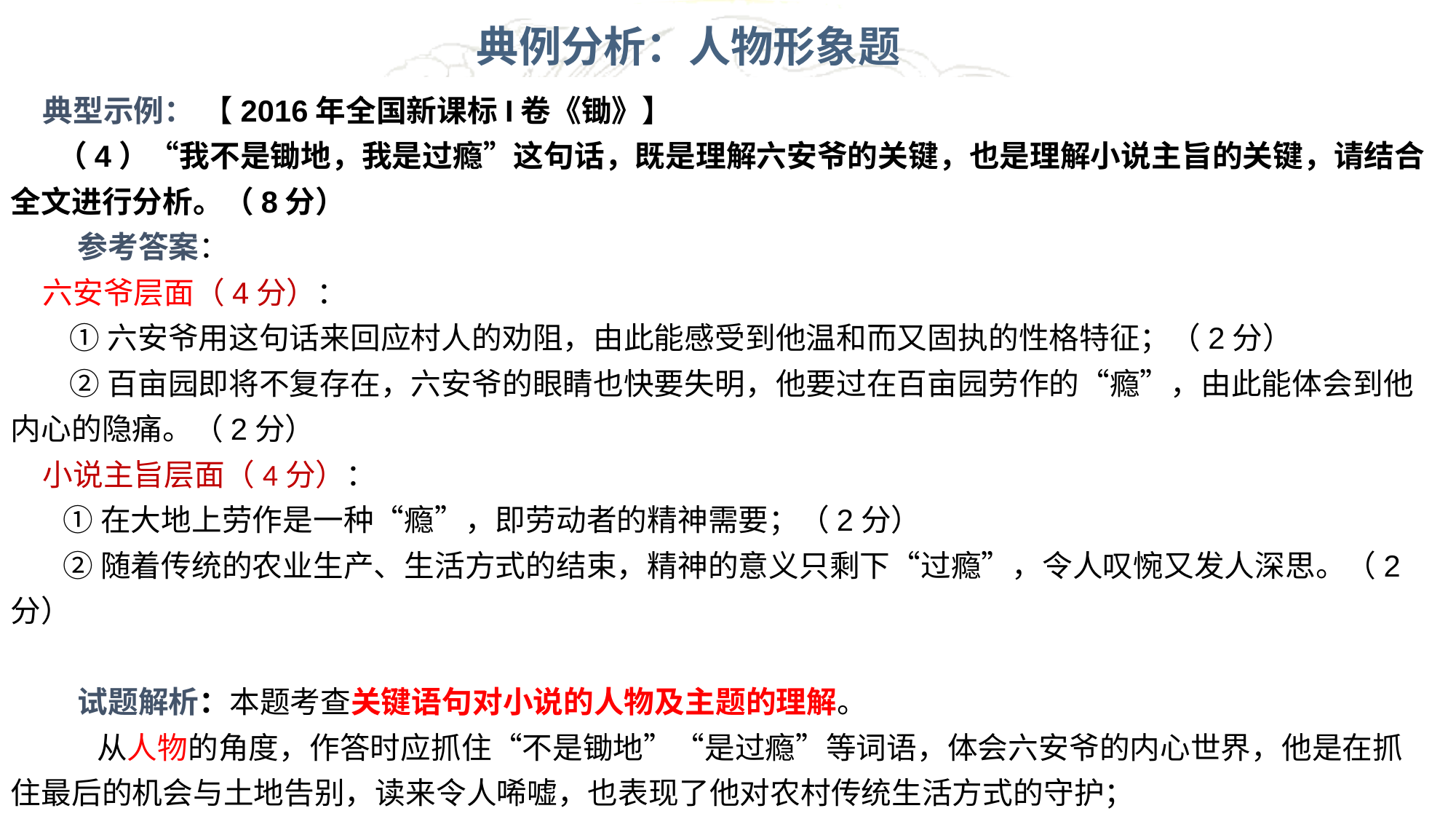

典例分析：人物形象题
典型示例： 【2016年全国新课标I卷《锄》】
 （4）“我不是锄地，我是过瘾”这句话，既是理解六安爷的关键，也是理解小说主旨的关键，请结合全文进行分析。（8分）
    参考答案：
六安爷层面（4分）：
    ①六安爷用这句话来回应村人的劝阻，由此能感受到他温和而又固执的性格特征；（2分）
    ②百亩园即将不复存在，六安爷的眼睛也快要失明，他要过在百亩园劳作的“瘾”，由此能体会到他内心的隐痛。（2分）
小说主旨层面（4分）：
   ①在大地上劳作是一种“瘾”，即劳动者的精神需要；（2分）
   ②随着传统的农业生产、生活方式的结束，精神的意义只剩下“过瘾”，令人叹惋又发人深思。（2分）

    试题解析：本题考查关键语句对小说的人物及主题的理解。
       从人物的角度，作答时应抓住“不是锄地”“是过瘾”等词语，体会六安爷的内心世界，他是在抓住最后的机会与土地告别，读来令人唏嘘，也表现了他对农村传统生活方式的守护；
       同时，从中不难看出小说的主题，即现代科技对农村产生的冲击，引发作者的思考。